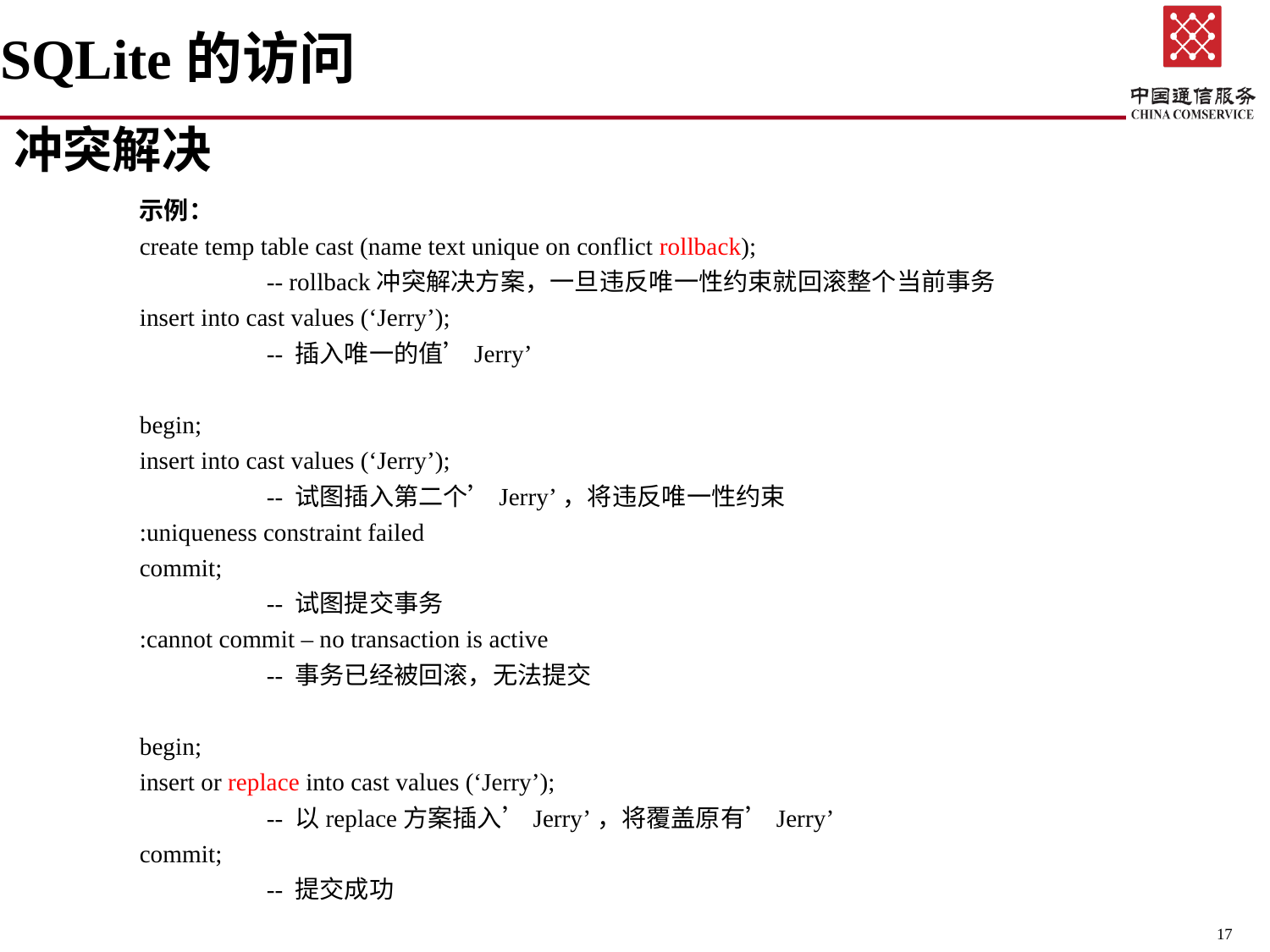

SQLite的访问
冲突解决
	示例：
	create temp table cast (name text unique on conflict rollback);
		-- rollback冲突解决方案，一旦违反唯一性约束就回滚整个当前事务
	insert into cast values (‘Jerry’);
		-- 插入唯一的值’Jerry’

	begin;
	insert into cast values (‘Jerry’);
		-- 试图插入第二个’Jerry’，将违反唯一性约束
	:uniqueness constraint failed
	commit;
		-- 试图提交事务
	:cannot commit – no transaction is active
		-- 事务已经被回滚，无法提交

	begin;
	insert or replace into cast values (‘Jerry’);
		-- 以replace方案插入’Jerry’，将覆盖原有’Jerry’
	commit;
		-- 提交成功